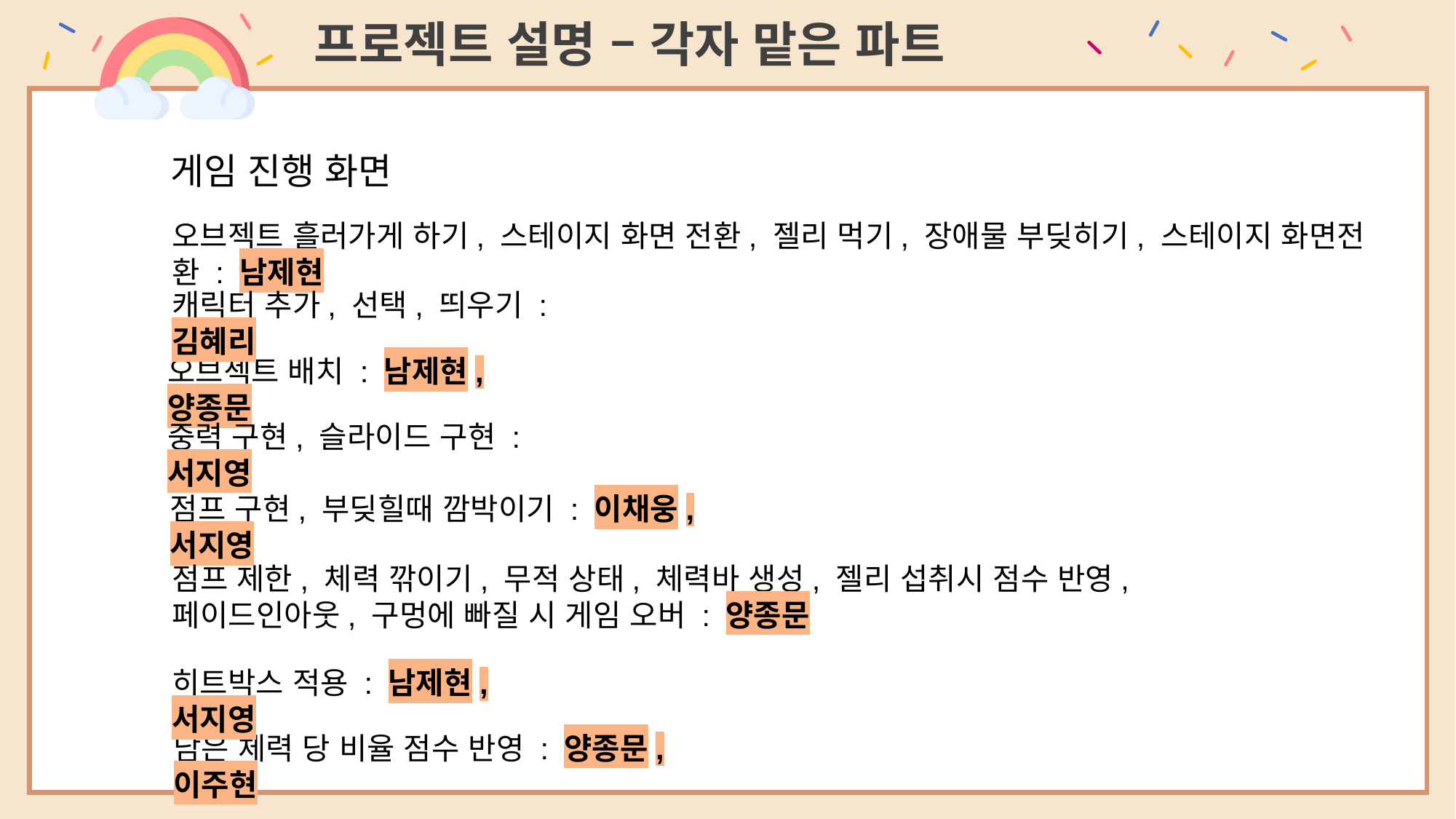

프로젝트 설명 – 각자 맡은 파트

게임 진행 화면
오브젝트 흘러가게 하기, 스테이지 화면 전환, 젤리 먹기, 장애물 부딪히기, 스테이지 화면전환 : 남제현
캐릭터 추가, 선택, 띄우기 : 김혜리
오브젝트 배치 : 남제현, 양종문
중력 구현, 슬라이드 구현 : 서지영
점프 구현, 부딪힐때 깜박이기 : 이채웅, 서지영
점프 제한, 체력 깎이기, 무적 상태, 체력바 생성, 젤리 섭취시 점수 반영, 페이드인아웃, 구멍에 빠질 시 게임 오버 : 양종문
히트박스 적용 : 남제현, 서지영
남은 체력 당 비율 점수 반영 : 양종문, 이주현